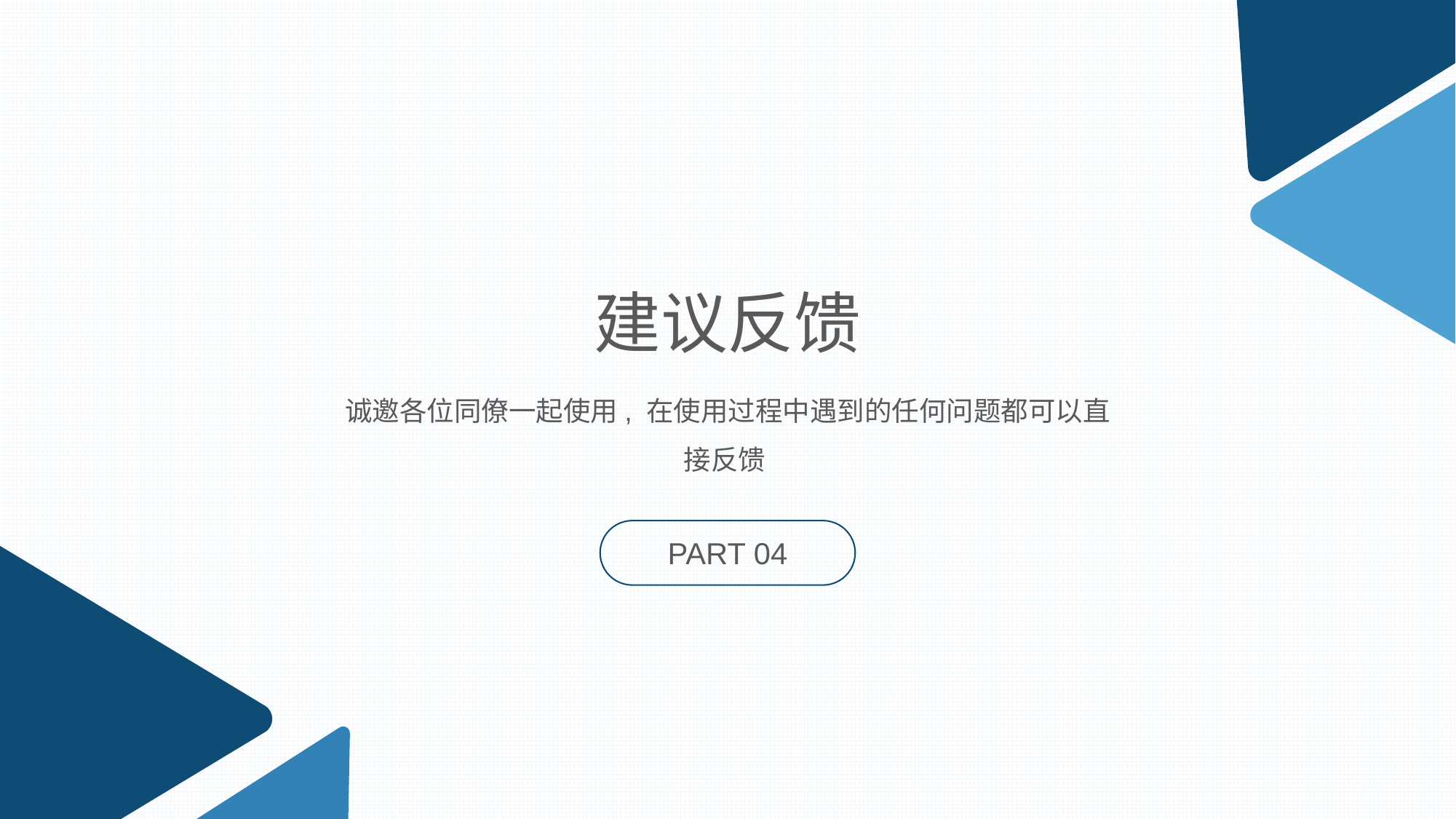

建议反馈
诚邀各位同僚一起使用, 在使用过程中遇到的任何问题都可以直接反馈

PART 04